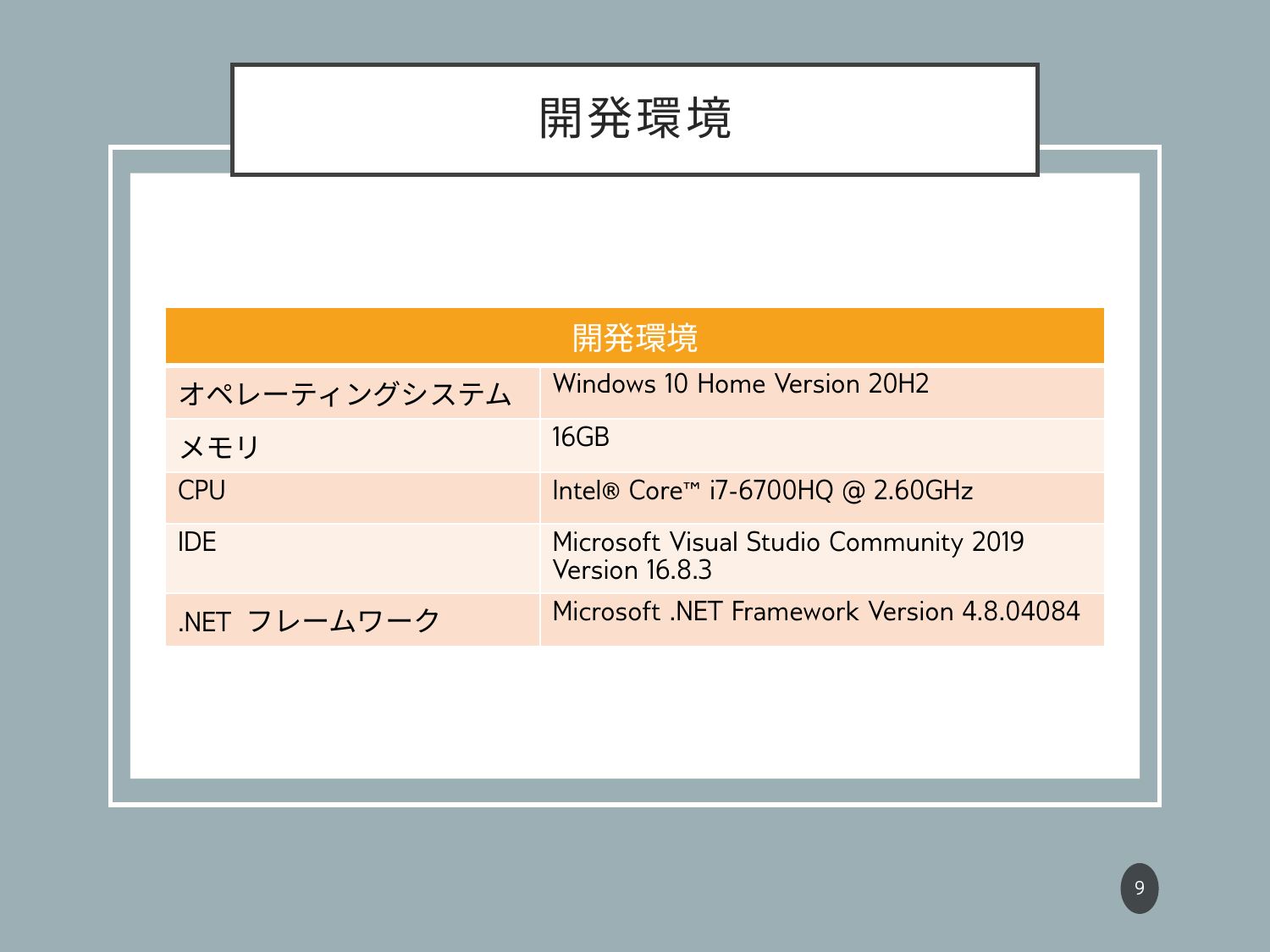

# 開発環境

| 開発環境 |  |
| --- | --- |
| オペレーティングシステム | Windows 10 Home Version 20H2 |
| メモリ | 16GB |
| CPU | Intel® Core™️ i7-6700HQ @ 2.60GHz |
| IDE | Microsoft Visual Studio Community 2019 Version 16.8.3 |
| .NET フレームワーク | Microsoft .NET Framework Version 4.8.04084 |
9